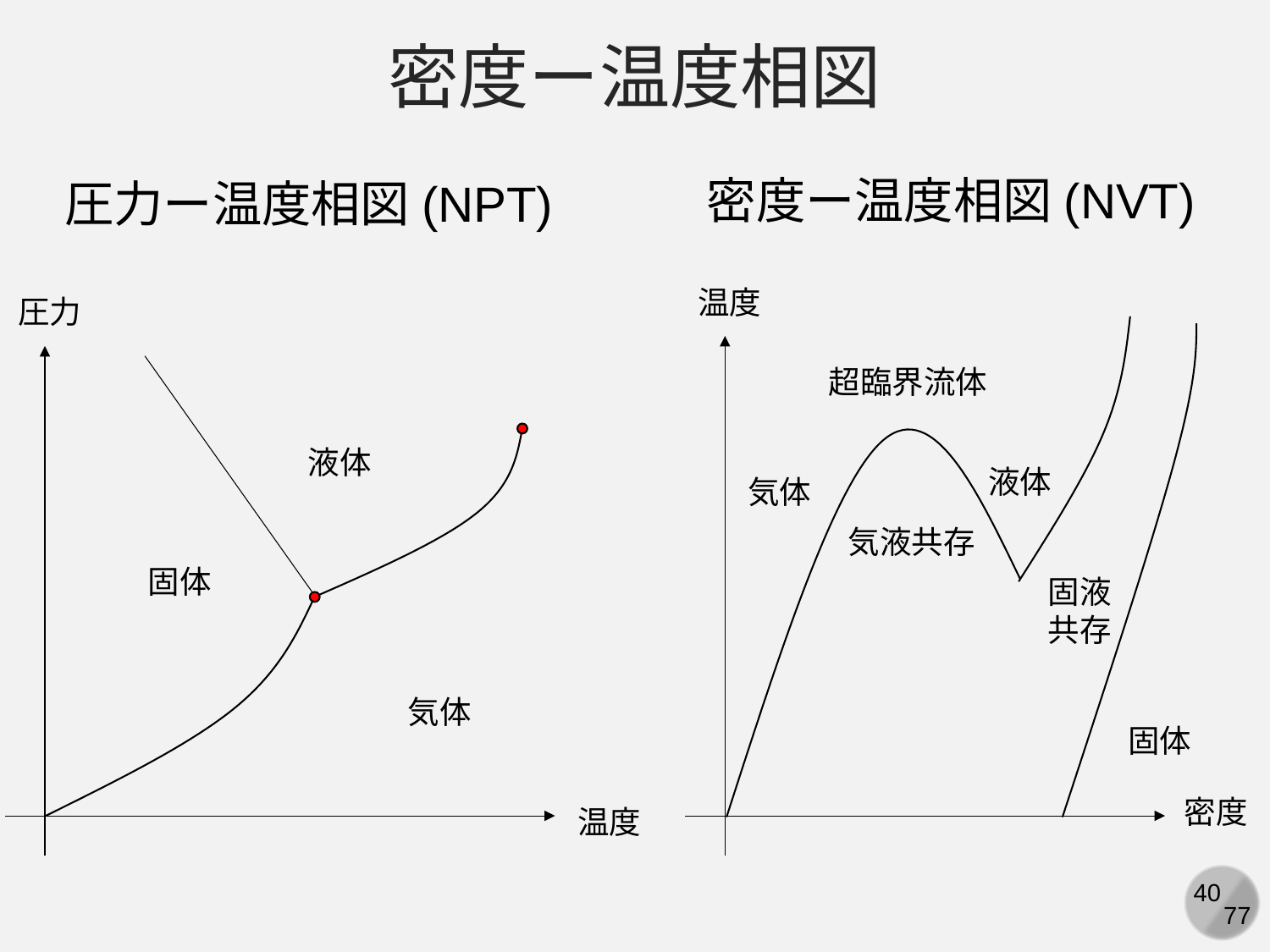

密度ー温度相図
密度ー温度相図(NVT)
圧力ー温度相図(NPT)
温度
圧力

超臨界流体

液体
液体
気体
気液共存
固体
固液
共存

気体
固体
密度
温度